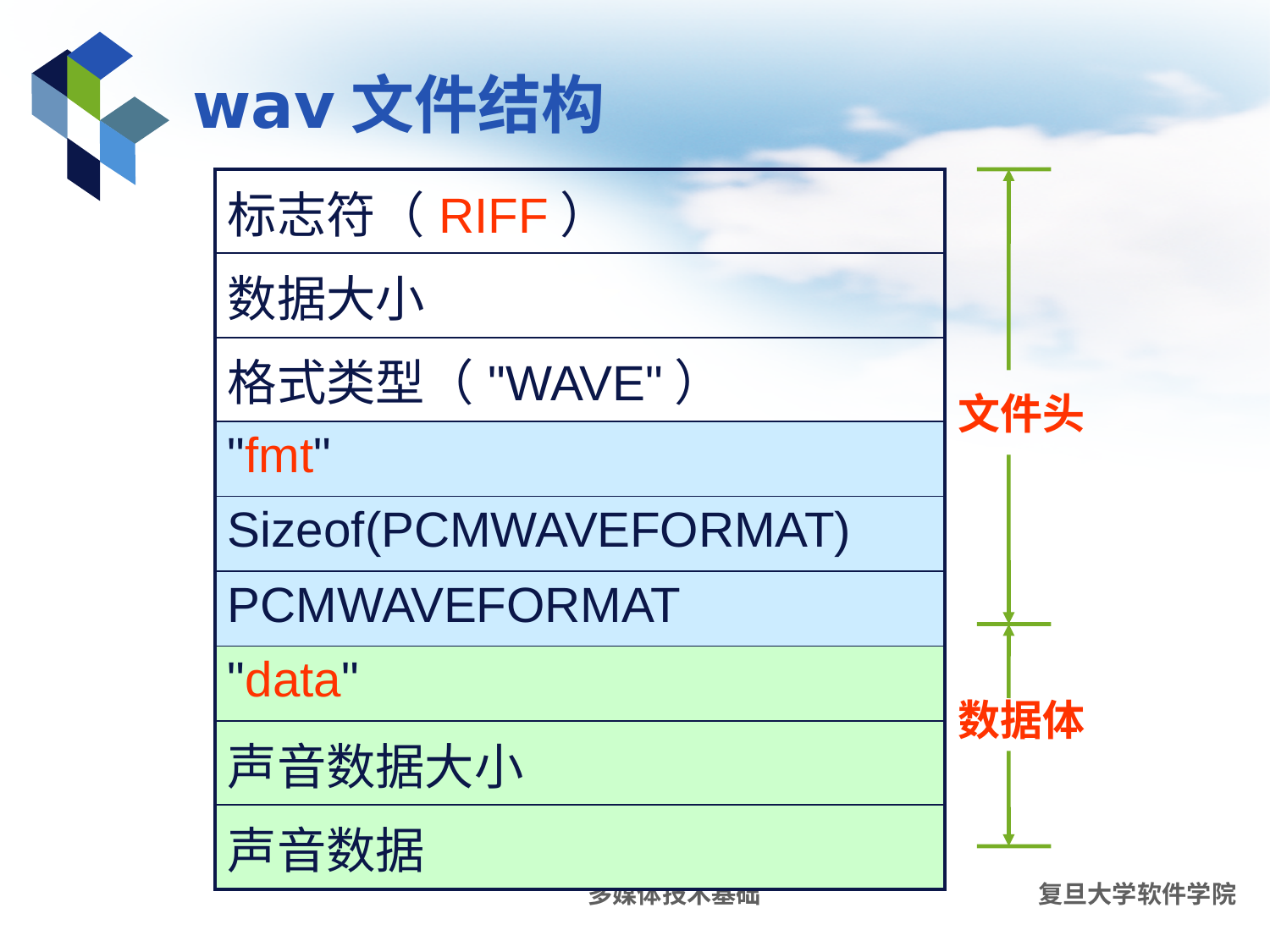

# wav文件结构
| 标志符（RIFF） |
| --- |
| 数据大小 |
| 格式类型（"WAVE"） |
| "fmt" |
| Sizeof(PCMWAVEFORMAT) |
| PCMWAVEFORMAT |
| "data" |
| 声音数据大小 |
| 声音数据 |

文件头

数据体

多媒体技术基础